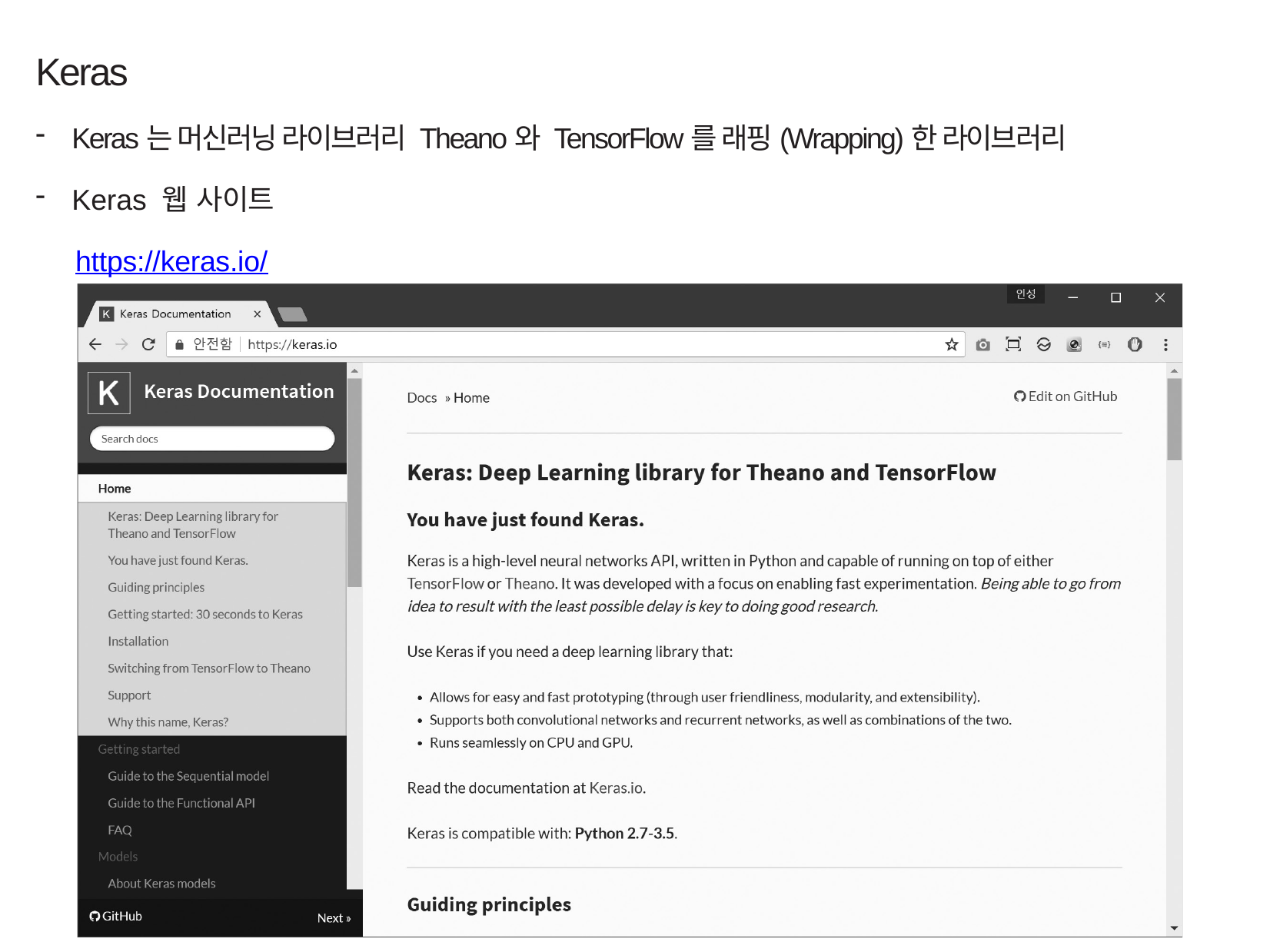

Keras
Keras는 머신러닝 라이브러리 Theano와 TensorFlow를 래핑(Wrapping)한 라이브러리
Keras 웹 사이트
     https://keras.io/